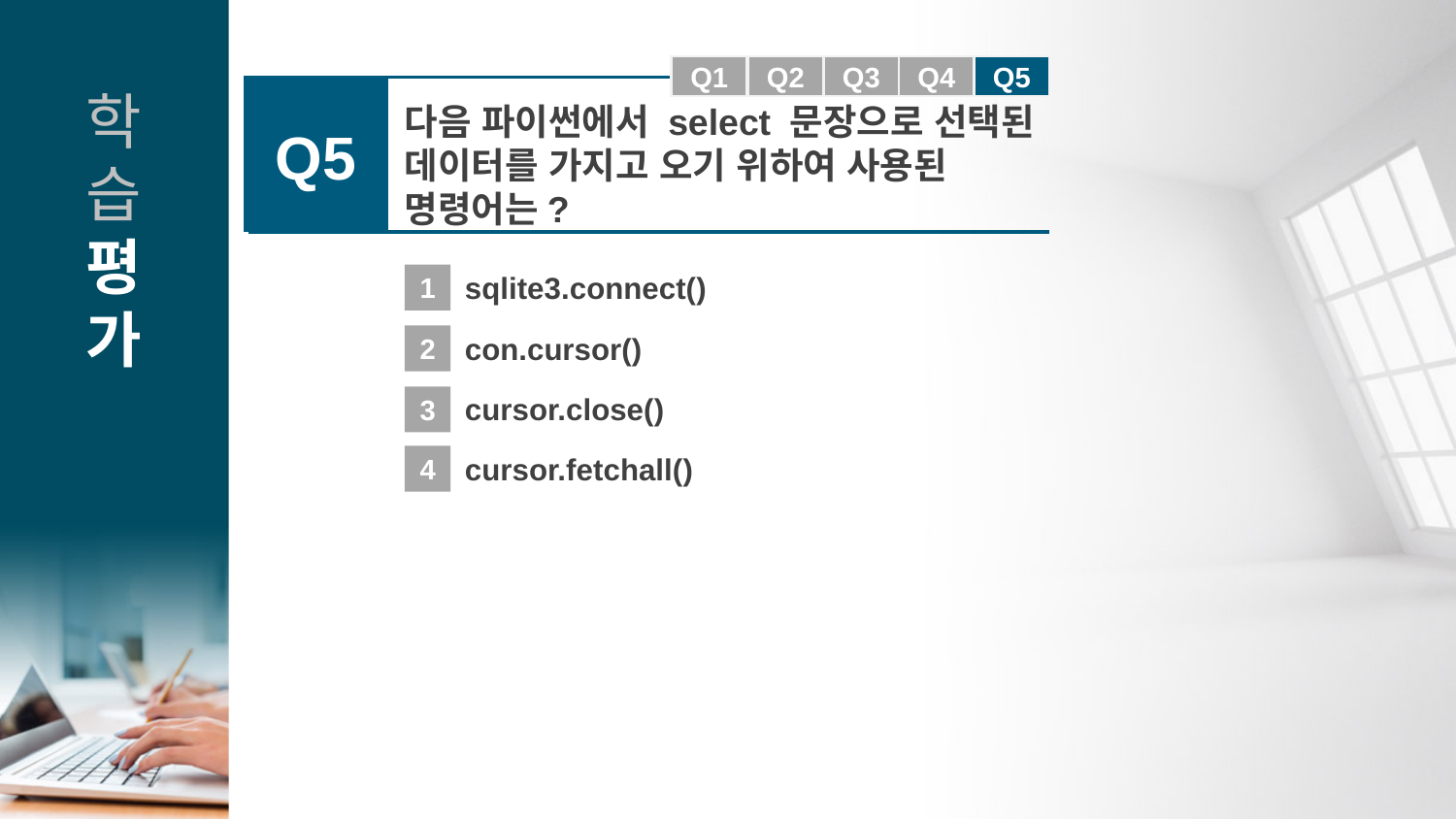

Q1
Q1
Q2
Q3
Q4
Q5
Q5
다음 파이썬에서 select 문장으로 선택된 데이터를 가지고 오기 위하여 사용된 명령어는?
1
sqlite3.connect()
2
con.cursor()
cursor.close()
3
4
cursor.fetchall()